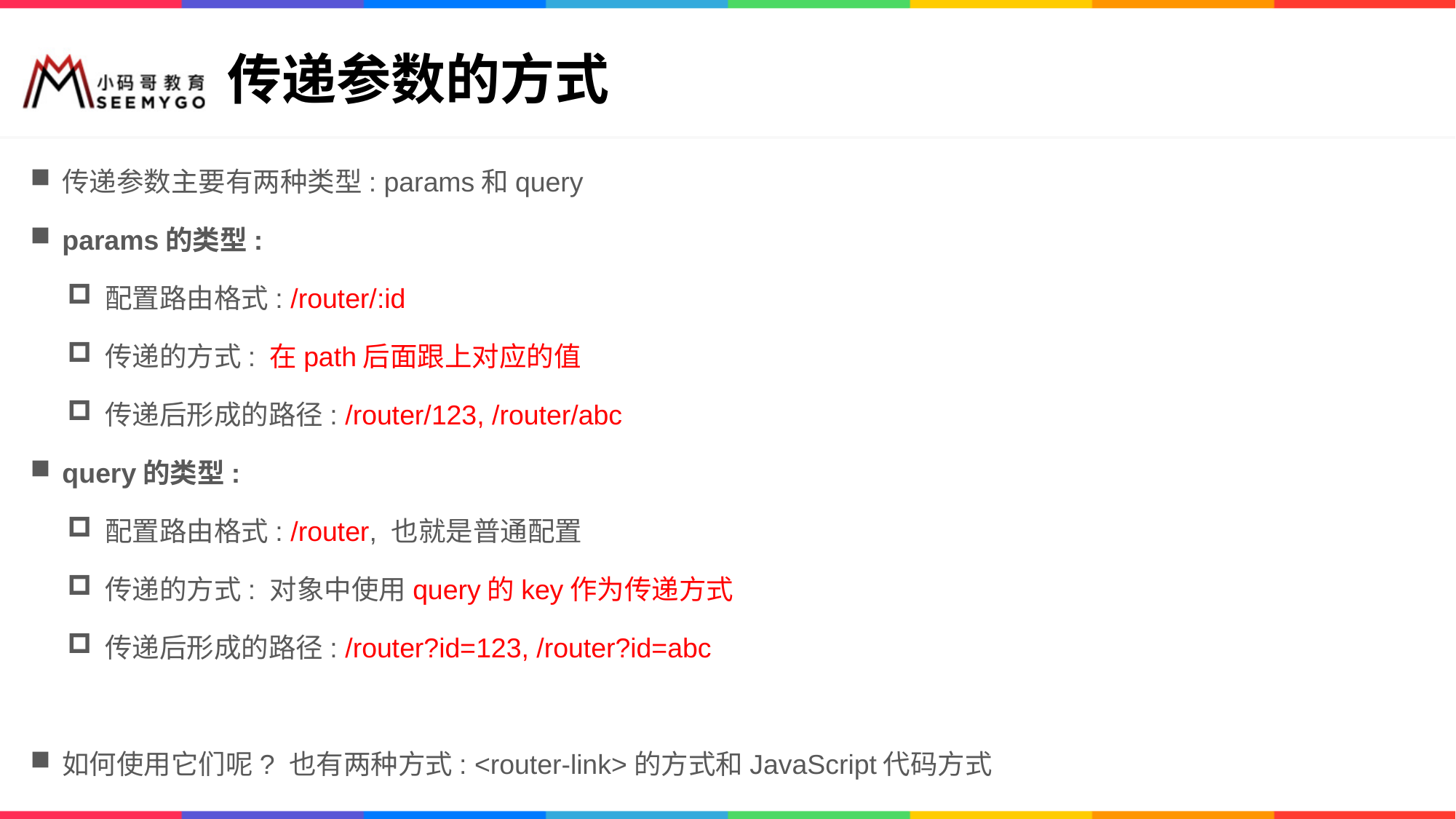

# 传递参数的方式
传递参数主要有两种类型: params和query
params的类型:
配置路由格式: /router/:id
传递的方式: 在path后面跟上对应的值
传递后形成的路径: /router/123, /router/abc
query的类型:
配置路由格式: /router, 也就是普通配置
传递的方式: 对象中使用query的key作为传递方式
传递后形成的路径: /router?id=123, /router?id=abc

如何使用它们呢? 也有两种方式: <router-link>的方式和JavaScript代码方式